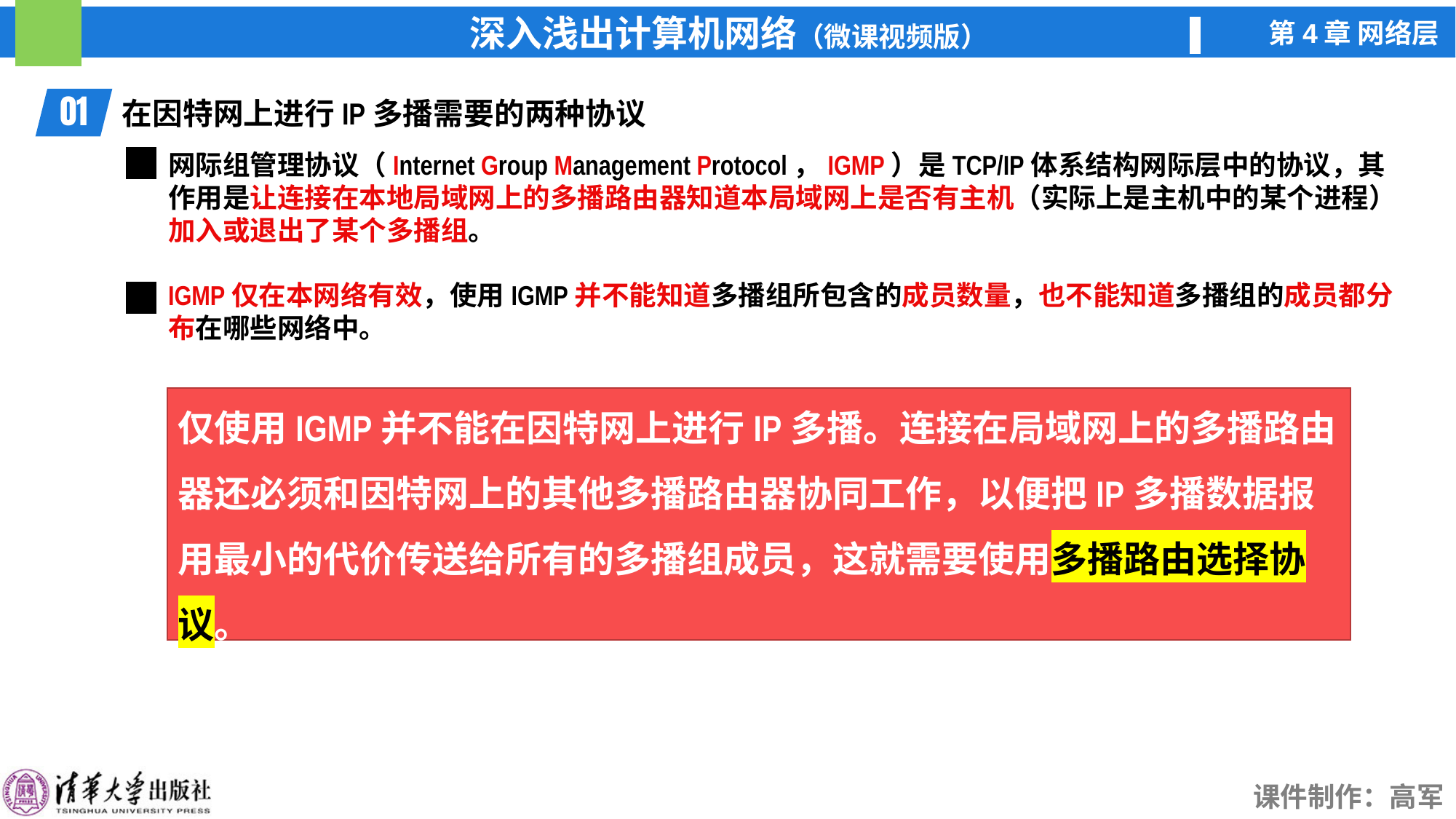

01
在因特网上进行IP多播需要的两种协议
网际组管理协议（Internet Group Management Protocol，IGMP）是TCP/IP体系结构网际层中的协议，其作用是让连接在本地局域网上的多播路由器知道本局域网上是否有主机（实际上是主机中的某个进程）加入或退出了某个多播组。

IGMP仅在本网络有效，使用IGMP并不能知道多播组所包含的成员数量，也不能知道多播组的成员都分布在哪些网络中。

仅使用IGMP并不能在因特网上进行IP多播。连接在局域网上的多播路由器还必须和因特网上的其他多播路由器协同工作，以便把IP多播数据报用最小的代价传送给所有的多播组成员，这就需要使用多播路由选择协议。